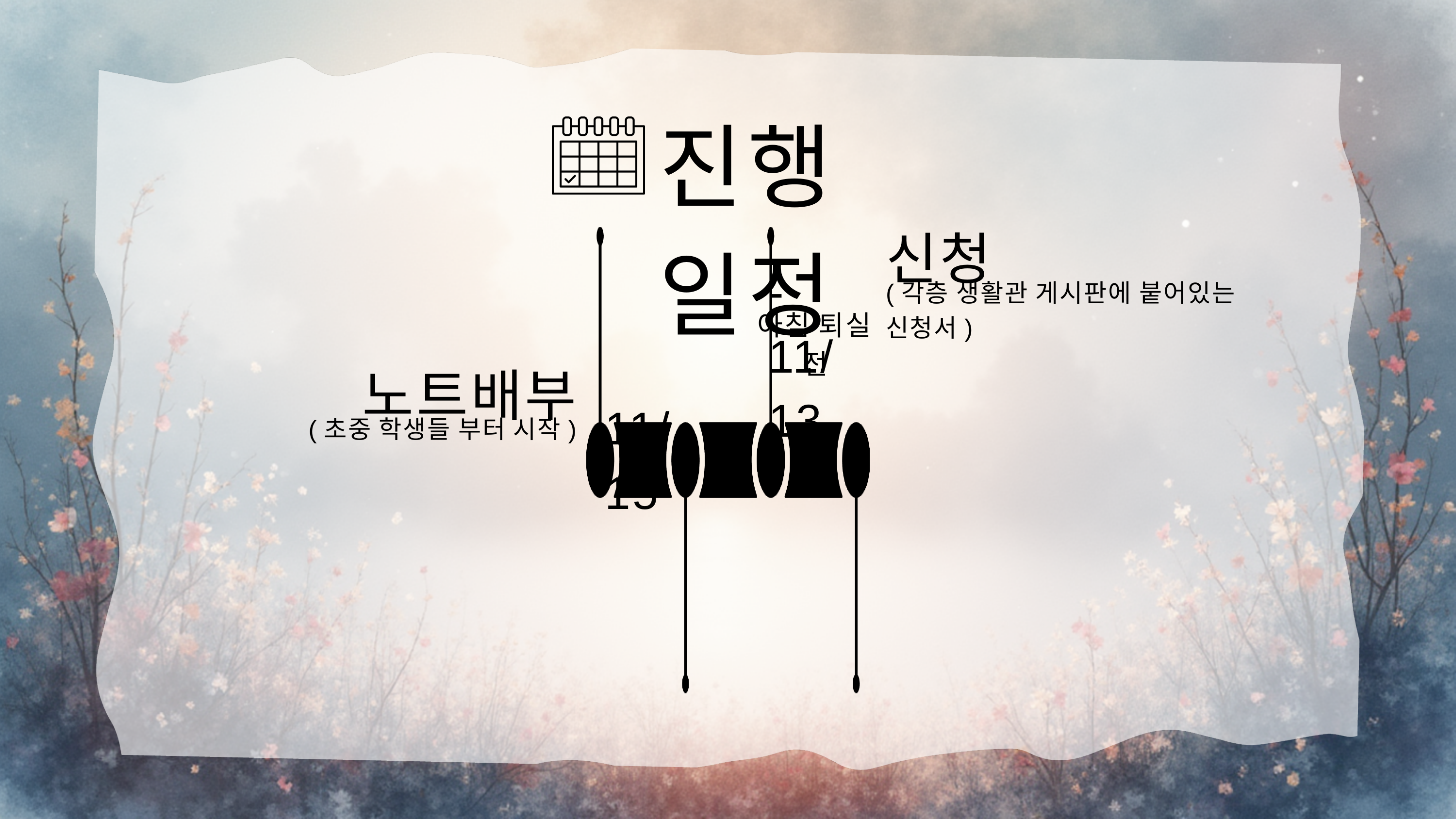

진행일정

신청
-11/13
(각층 생활관 게시판에 붙어있는 신청서)
아침 퇴실 전

노트배부
11/15
(초중 학생들 부터 시작)